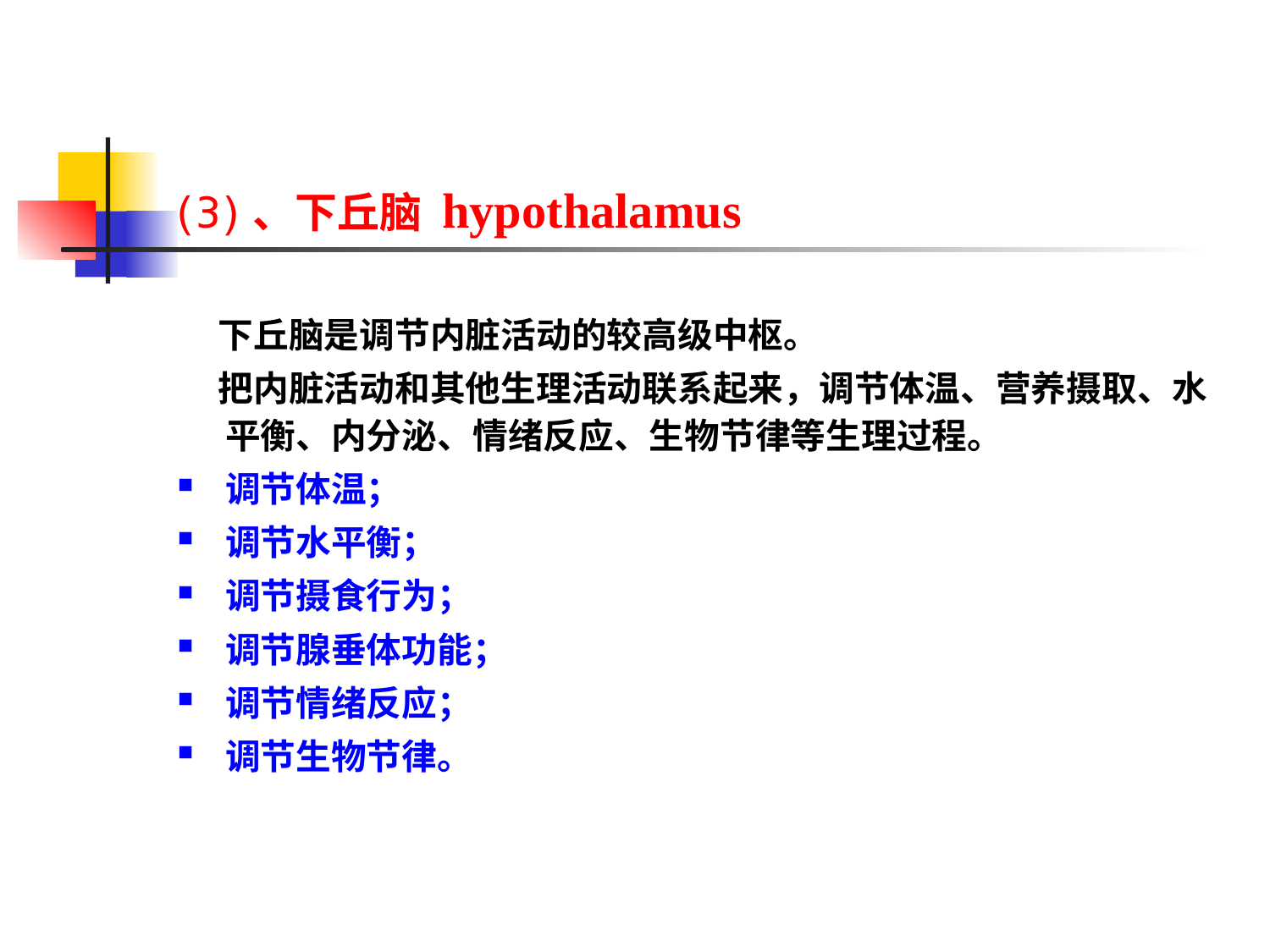

#
(3)、下丘脑 hypothalamus

    下丘脑是调节内脏活动的较高级中枢。
    把内脏活动和其他生理活动联系起来，调节体温、营养摄取、水平衡、内分泌、情绪反应、生物节律等生理过程。
调节体温；
调节水平衡；
调节摄食行为；
调节腺垂体功能；
调节情绪反应；
调节生物节律。